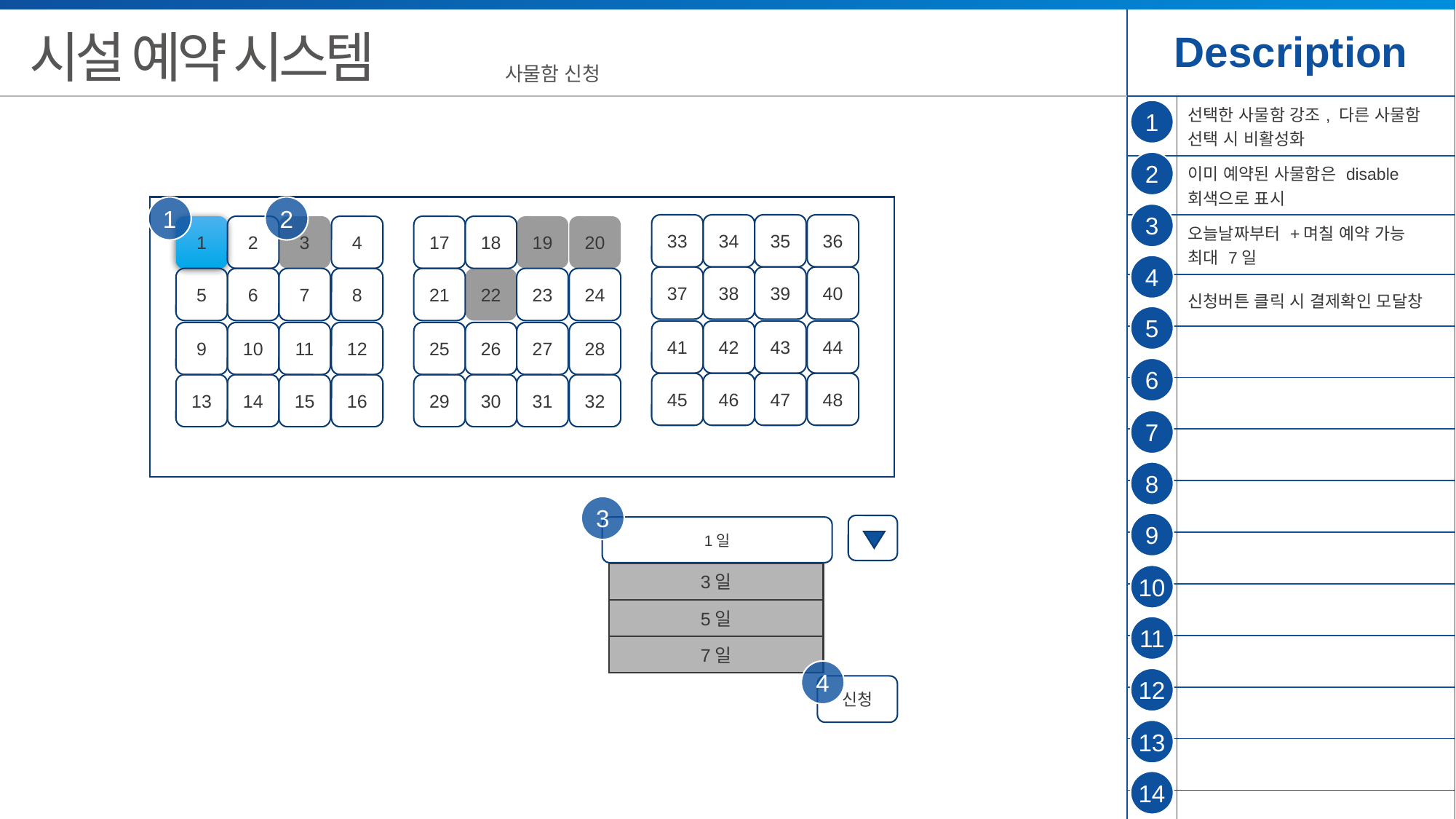

| Description |  |
| --- | --- |
|  | 선택한 사물함 강조, 다른 사물함 선택 시 비활성화 |
|  | 이미 예약된 사물함은 disable 회색으로 표시 |
|  | 오늘날짜부터 +며칠 예약 가능 최대 7일 |
|  | 신청버튼 클릭 시 결제확인 모달창 |
|  |  |
|  |  |
|  |  |
|  |  |
|  |  |
|  |  |
|  |  |
|  |  |
|  |  |
|  |  |
시설 예약 시스템
사물함 신청
1
2
1

2
3
34
35
36
33
38
39
40
37
42
43
44
41
46
47
48
45
2
3
4
1
6
7
8
5
10
11
12
9
14
15
16
13
18
19
20
17
22
23
24
21
26
27
28
25
30
31
32
29
4
5
6
7
8
3
9

1일
3일
10
5일
11
7일
4
12
신청
13
14